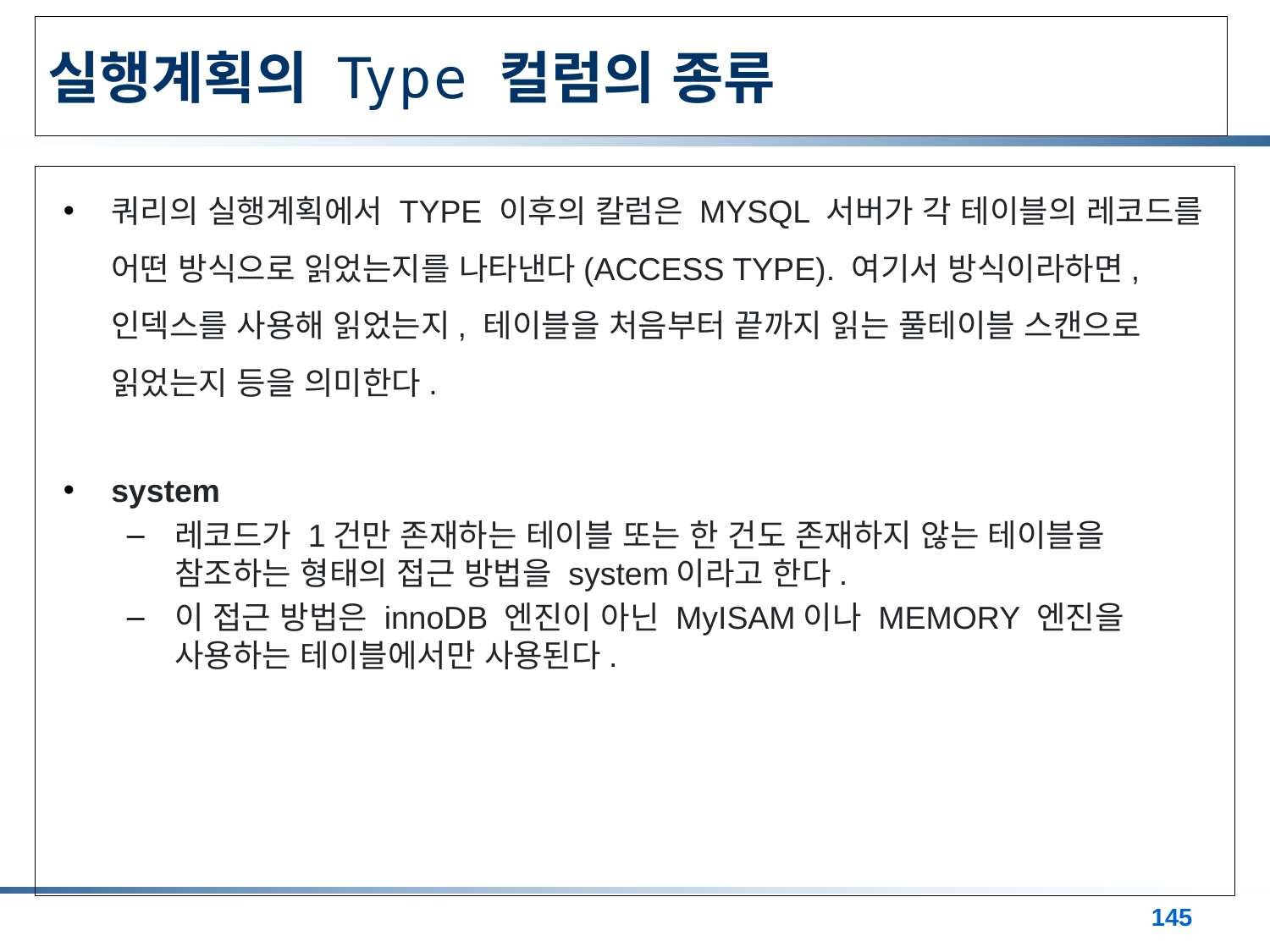

# 실행계획의 Type 컬럼의 종류
쿼리의 실행계획에서 TYPE 이후의 칼럼은 MYSQL 서버가 각 테이블의 레코드를 어떤 방식으로 읽었는지를 나타낸다(ACCESS TYPE). 여기서 방식이라하면, 인덱스를 사용해 읽었는지, 테이블을 처음부터 끝까지 읽는 풀테이블 스캔으로 읽었는지 등을 의미한다.

system
레코드가 1건만 존재하는 테이블 또는 한 건도 존재하지 않는 테이블을 참조하는 형태의 접근 방법을 system이라고 한다.
이 접근 방법은 innoDB 엔진이 아닌 MyISAM이나 MEMORY 엔진을 사용하는 테이블에서만 사용된다.